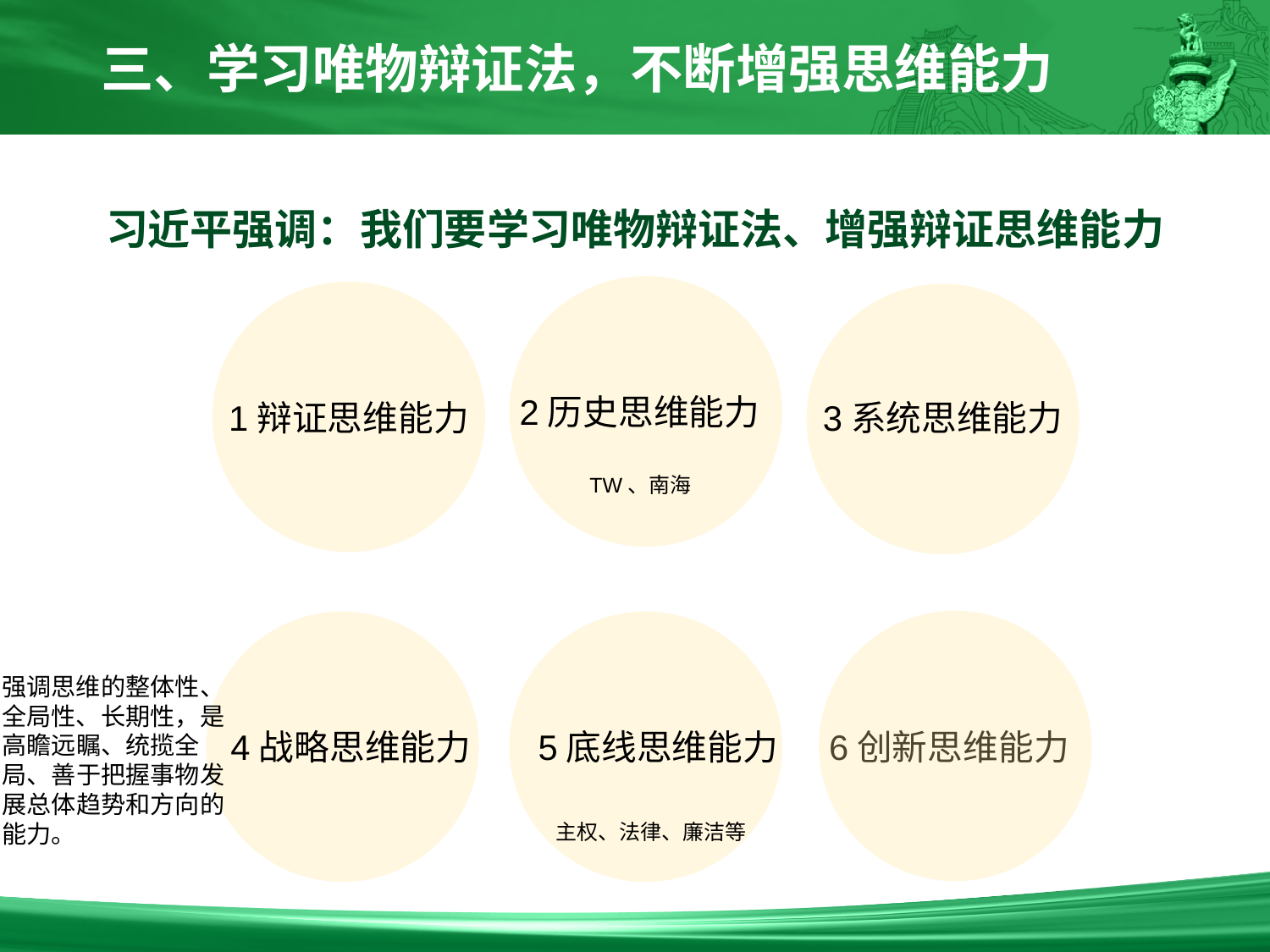

三、学习唯物辩证法，不断增强思维能力
习近平强调：我们要学习唯物辩证法、增强辩证思维能力

2历史思维能力
1辩证思维能力
3系统思维能力
TW、南海

强调思维的整体性、全局性、长期性，是高瞻远瞩、统揽全局、善于把握事物发展总体趋势和方向的能力。
4战略思维能力
5底线思维能力
6创新思维能力
主权、法律、廉洁等